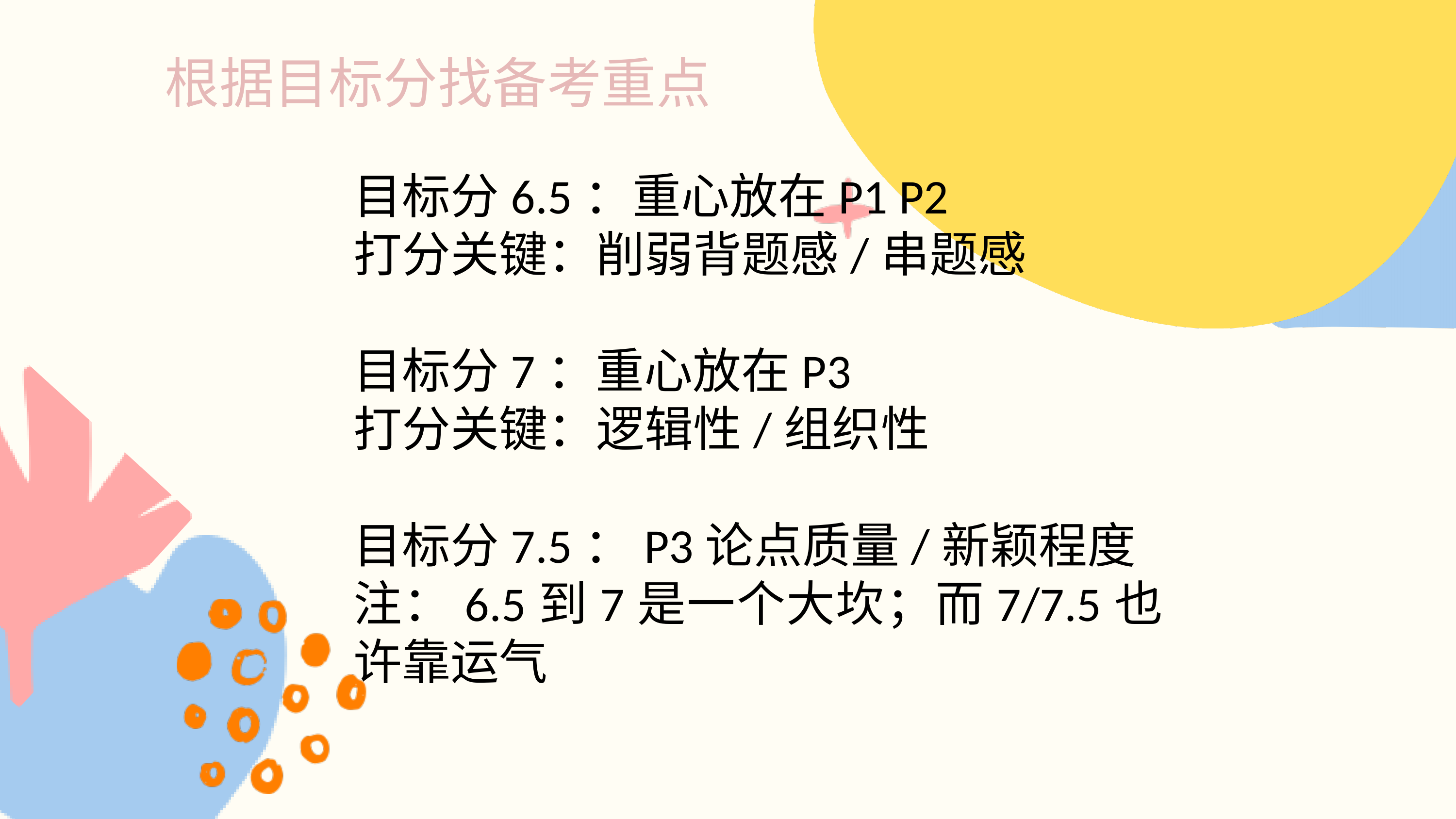

根据目标分找备考重点

目标分6.5：重心放在P1 P2
打分关键：削弱背题感/串题感

目标分7：重心放在P3
打分关键：逻辑性/组织性

目标分7.5：P3论点质量/新颖程度
注：6.5到7是一个大坎；而7/7.5也许靠运气